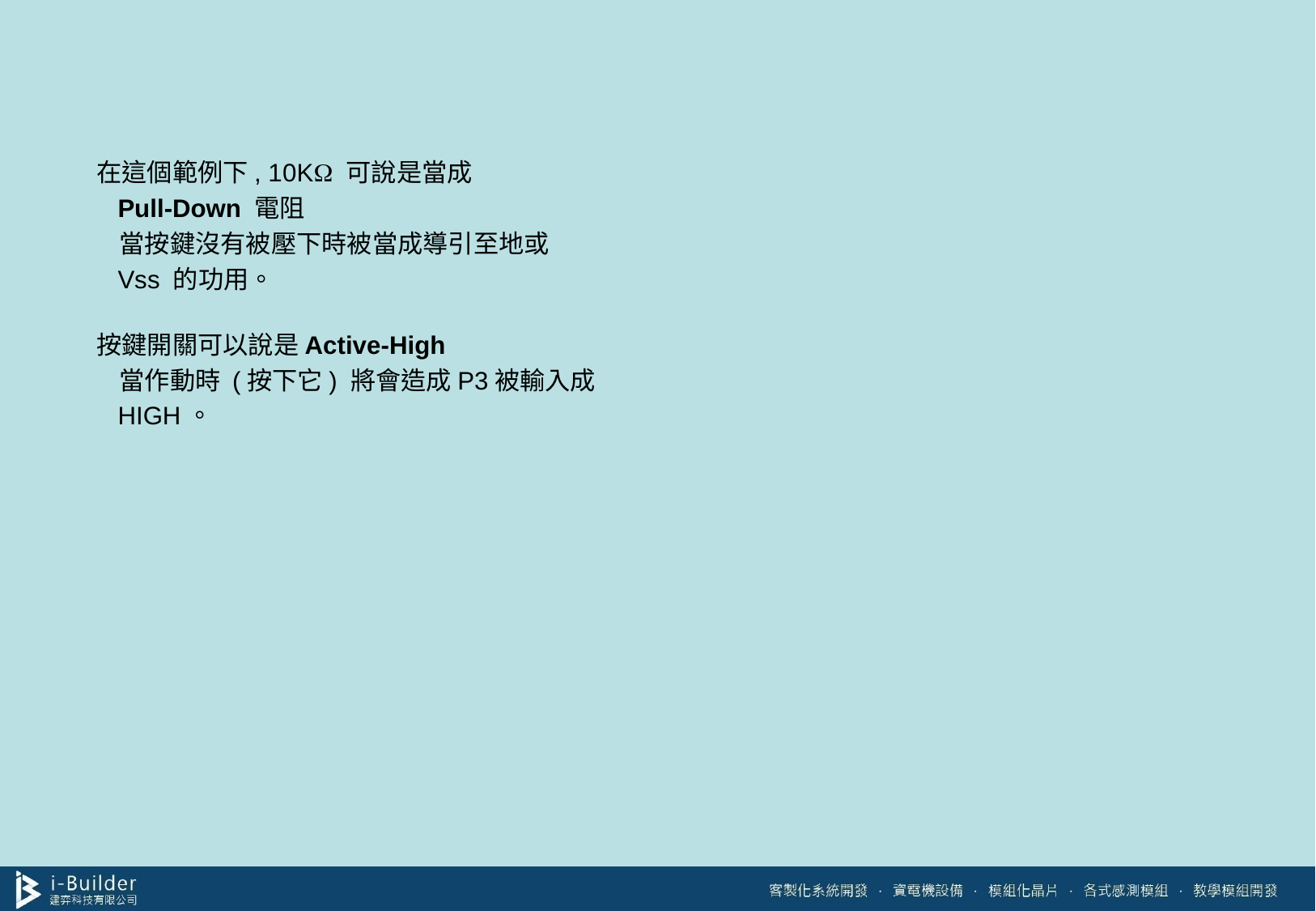

#
在這個範例下, 10KΩ 可說是當成
   Pull-Down 電阻
   當按鍵沒有被壓下時被當成導引至地或
   Vss 的功用。
按鍵開關可以說是Active-High
   當作動時 (按下它) 將會造成P3被輸入成
   HIGH。